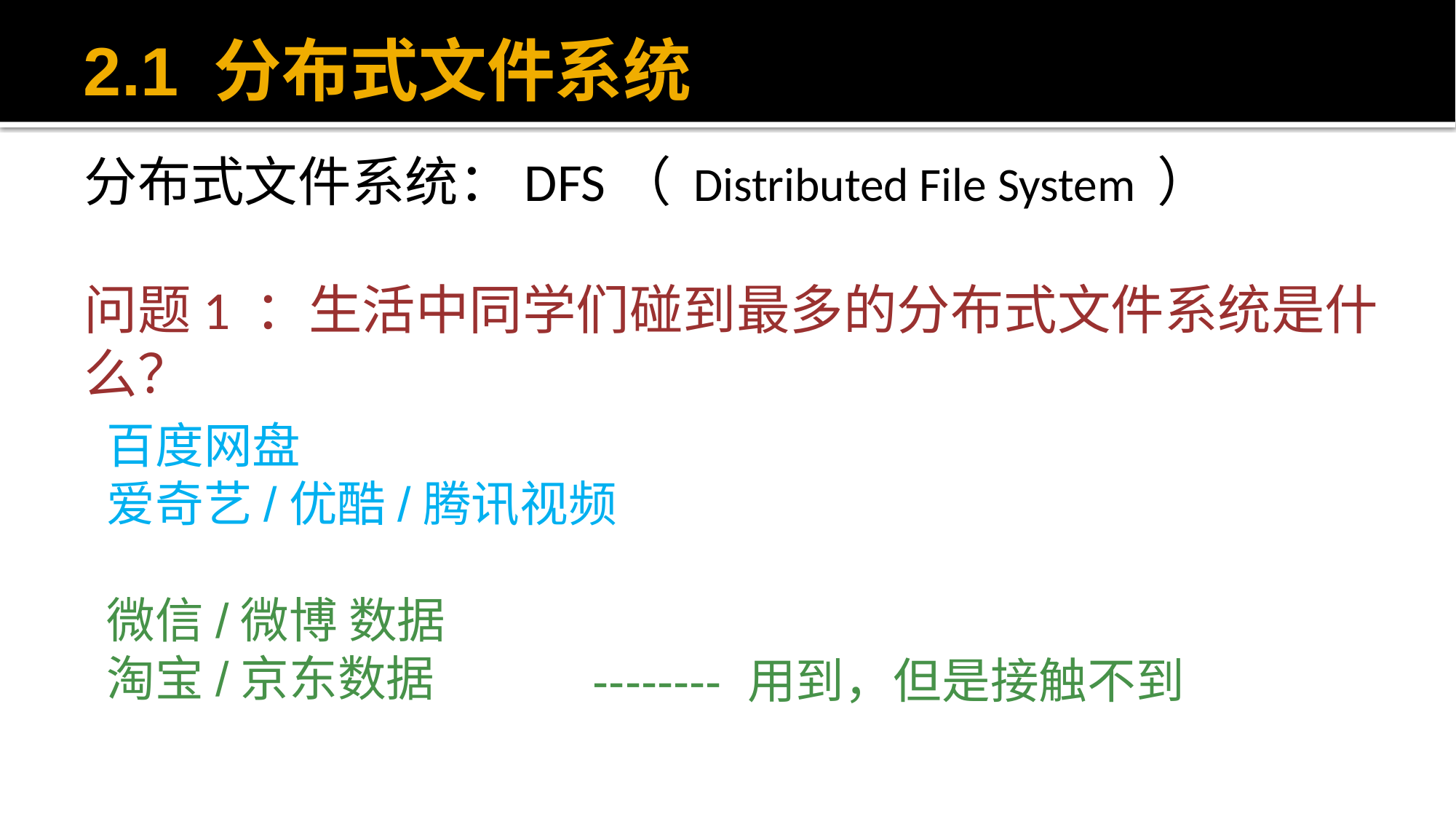

# 2.1 分布式文件系统
分布式文件系统：DFS（ Distributed File System ）

问题1 ：生活中同学们碰到最多的分布式文件系统是什么？
百度网盘
爱奇艺/优酷/腾讯视频

微信/微博 数据
淘宝/京东数据
-------- 用到，但是接触不到